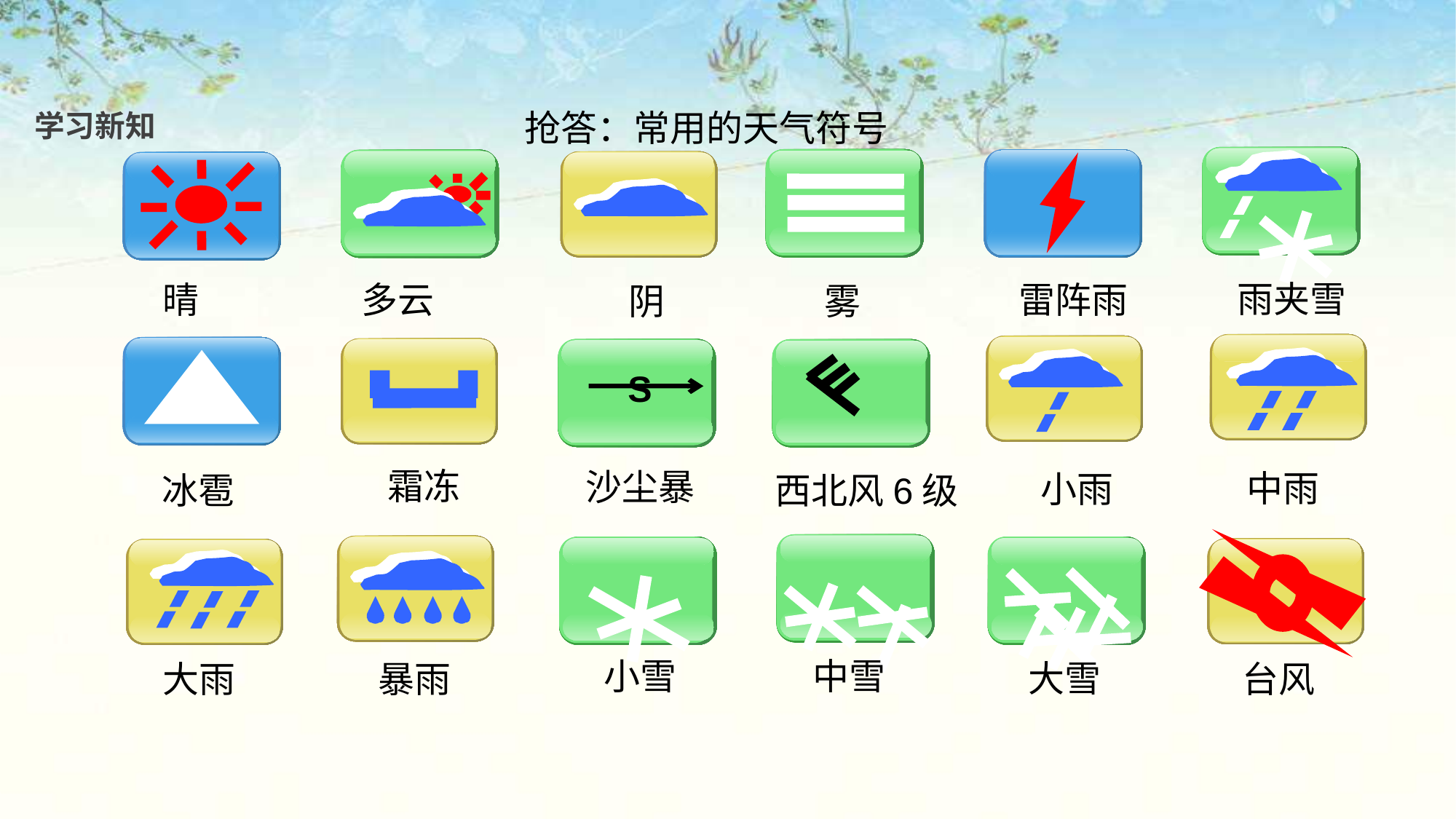

抢答：常用的天气符号
学习新知

雨夹雪
晴
多云
雷阵雨
阴
雾

S

霜冻
沙尘暴
中雨
小雨
西北风6级
冰雹

中雪
小雪
大雪
大雨
暴雨
台风